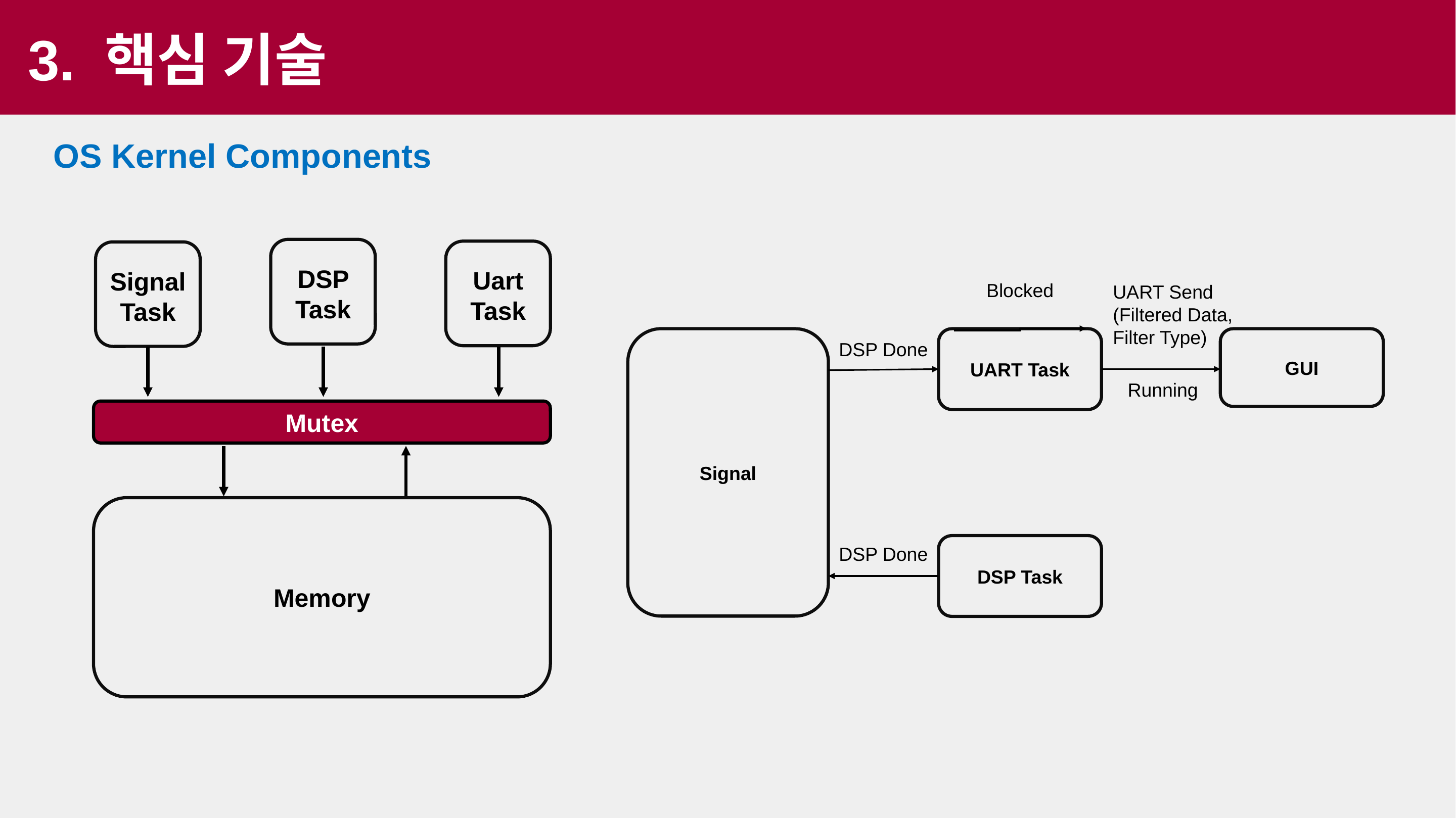

3. 핵심 기술
OS Kernel Components

DSP Task

Uart Task

Signal Task
Blocked
UART Send
(Filtered Data,
Filter Type)
Signal
UART Task
GUI
DSP Done
Running
Mutex

Memory
DSP Task
DSP Done